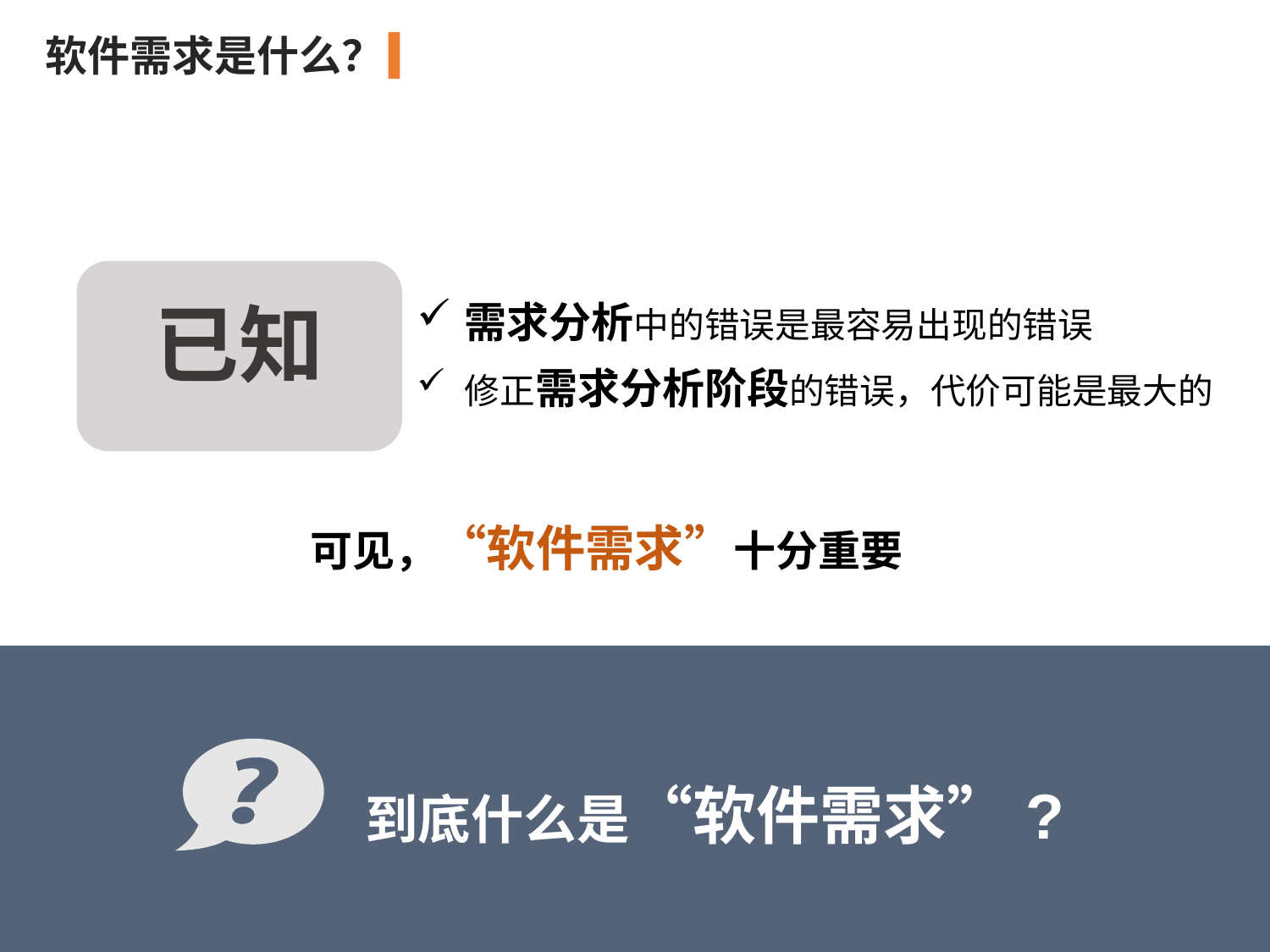

软件需求是什么？

需求分析中的错误是最容易出现的错误
修正需求分析阶段的错误，代价可能是最大的
已知
可见，“软件需求”十分重要

到底什么是“软件需求”?